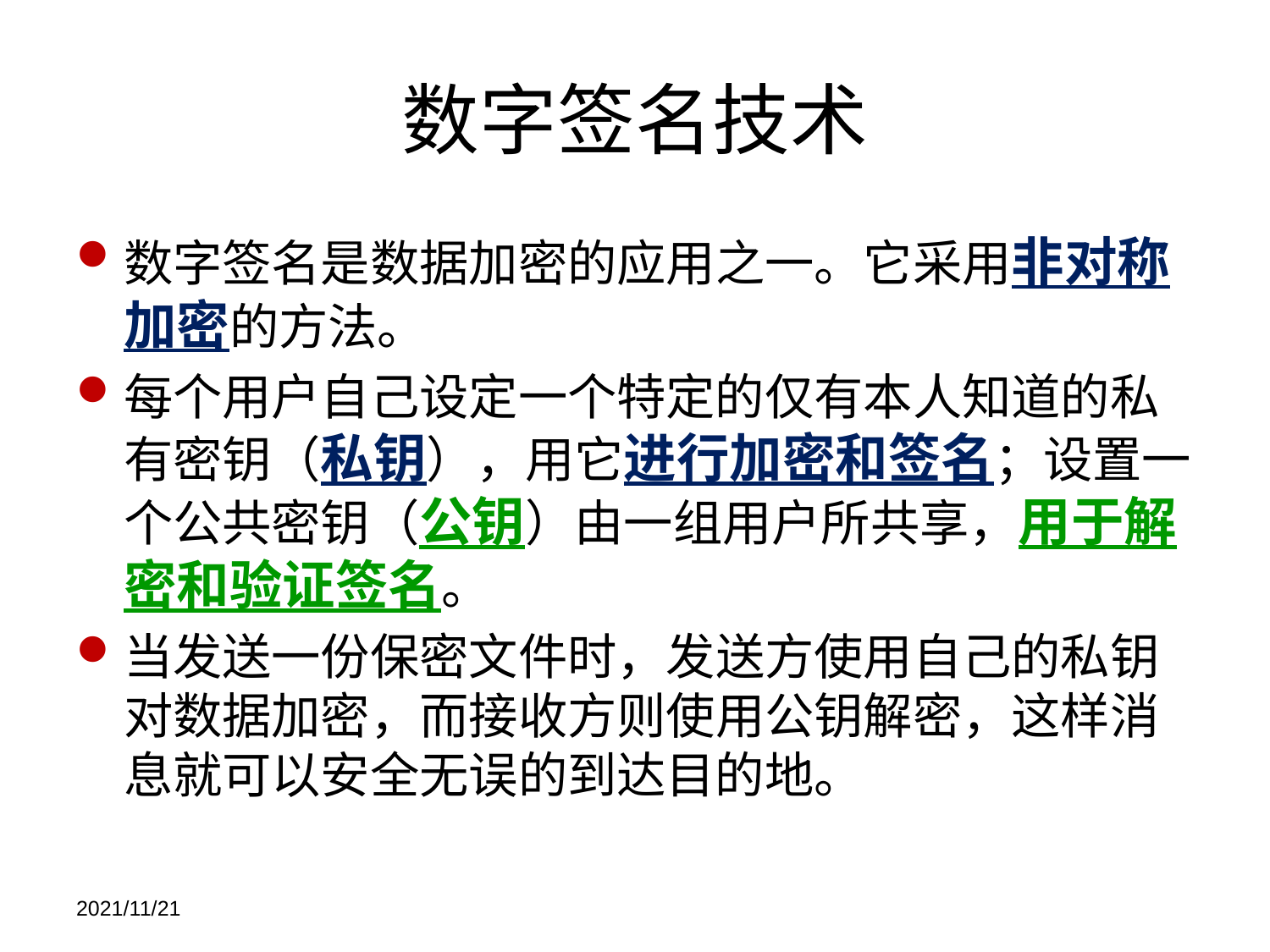

# 数字签名技术
数字签名是数据加密的应用之一。它采用非对称加密的方法。
每个用户自己设定一个特定的仅有本人知道的私有密钥（私钥），用它进行加密和签名；设置一个公共密钥（公钥）由一组用户所共享，用于解密和验证签名。
当发送一份保密文件时，发送方使用自己的私钥对数据加密，而接收方则使用公钥解密，这样消息就可以安全无误的到达目的地。
2021/11/21